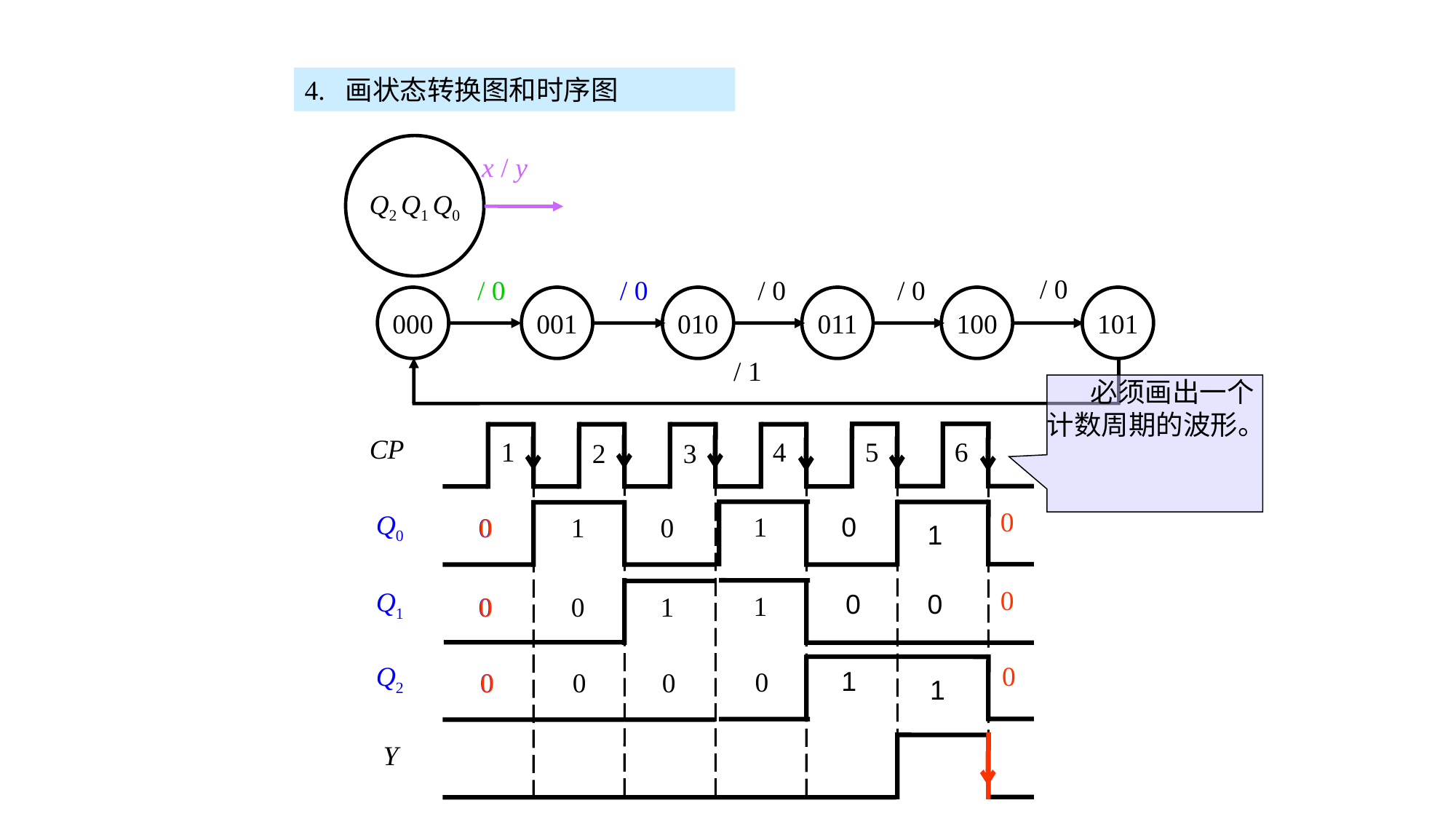

4.  画状态转换图和时序图
Q2 Q1 Q0
x / y

/ 0
/ 0
/ 0
/ 0
/ 0
000
001
010
011
100
101

/ 1

      必须画出一个计数周期的波形。

CP

1
4
5
6
2
3

1

1
0

1
0

0

0

1
0

0
0
1
0
0
0
Q0
0

Q1
0

Q2
0

0
0
0
1
0
1

Y